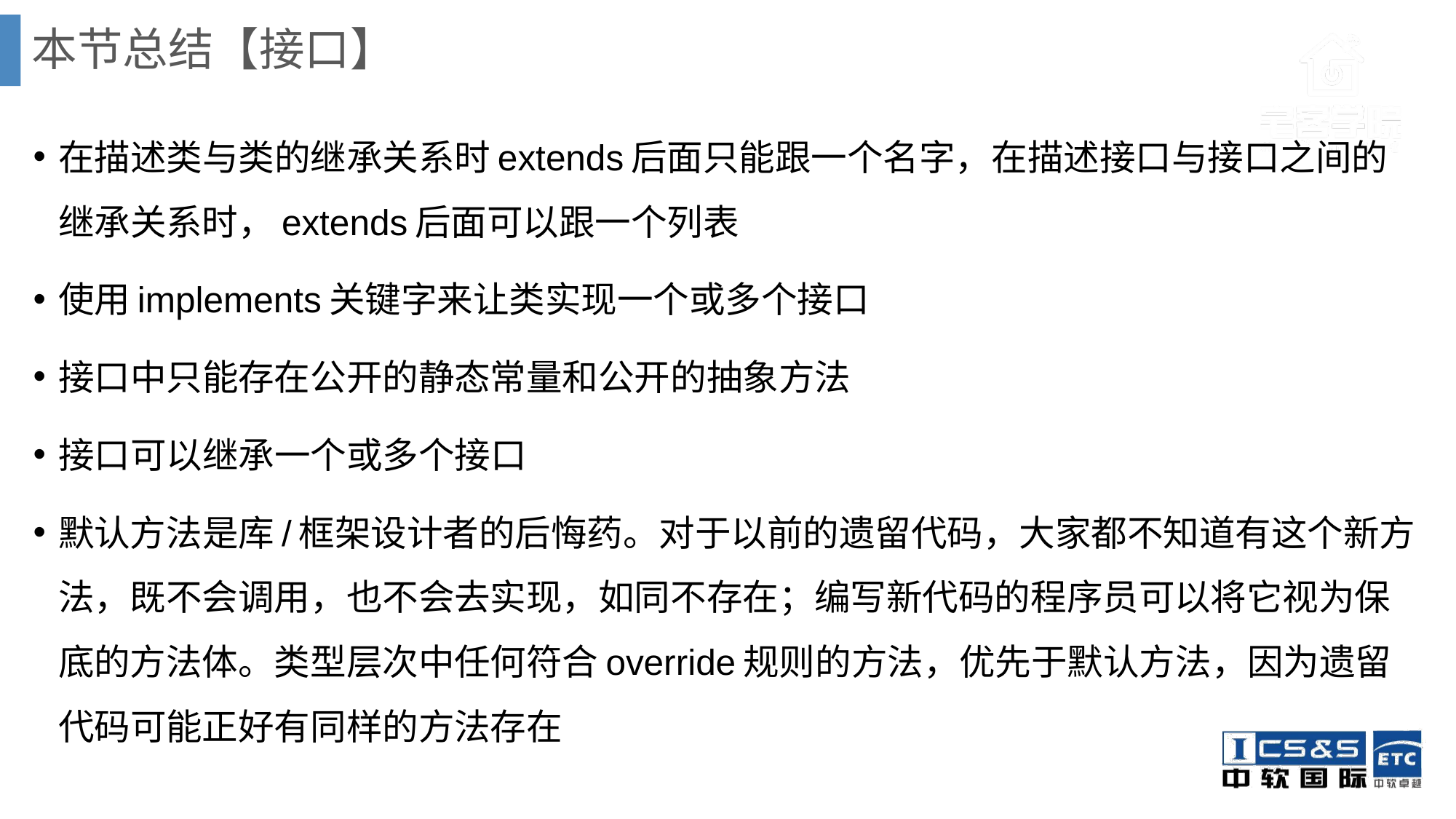

# 本节总结【接口】
在描述类与类的继承关系时extends后面只能跟一个名字，在描述接口与接口之间的继承关系时，extends后面可以跟一个列表
使用implements关键字来让类实现一个或多个接口
接口中只能存在公开的静态常量和公开的抽象方法
接口可以继承一个或多个接口
默认方法是库/框架设计者的后悔药。对于以前的遗留代码，大家都不知道有这个新方法，既不会调用，也不会去实现，如同不存在；编写新代码的程序员可以将它视为保底的方法体。类型层次中任何符合override规则的方法，优先于默认方法，因为遗留代码可能正好有同样的方法存在